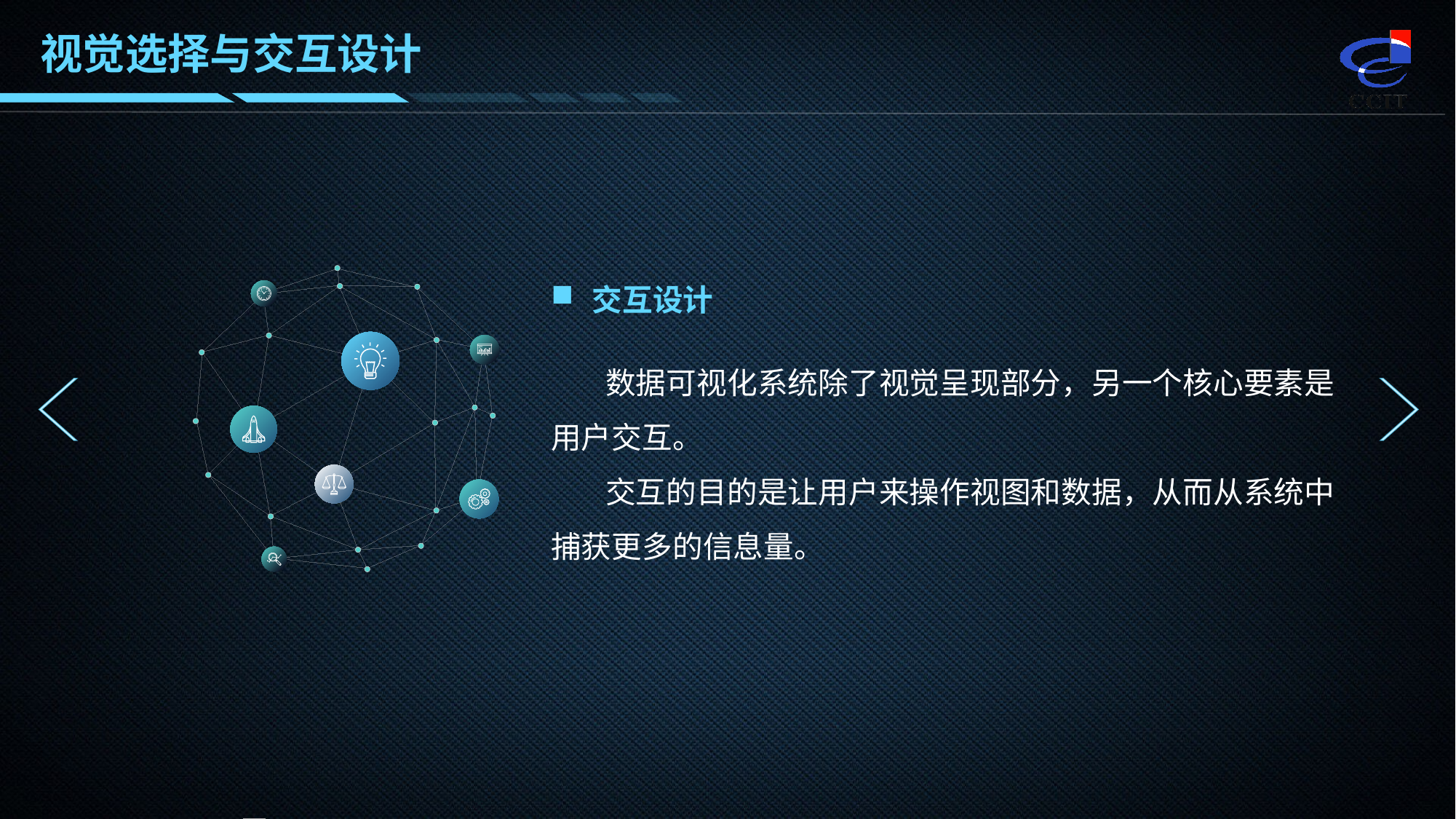

视觉选择与交互设计

交互设计

数据可视化系统除了视觉呈现部分，另一个核心要素是用户交互。
交互的目的是让用户来操作视图和数据，从而从系统中捕获更多的信息量。